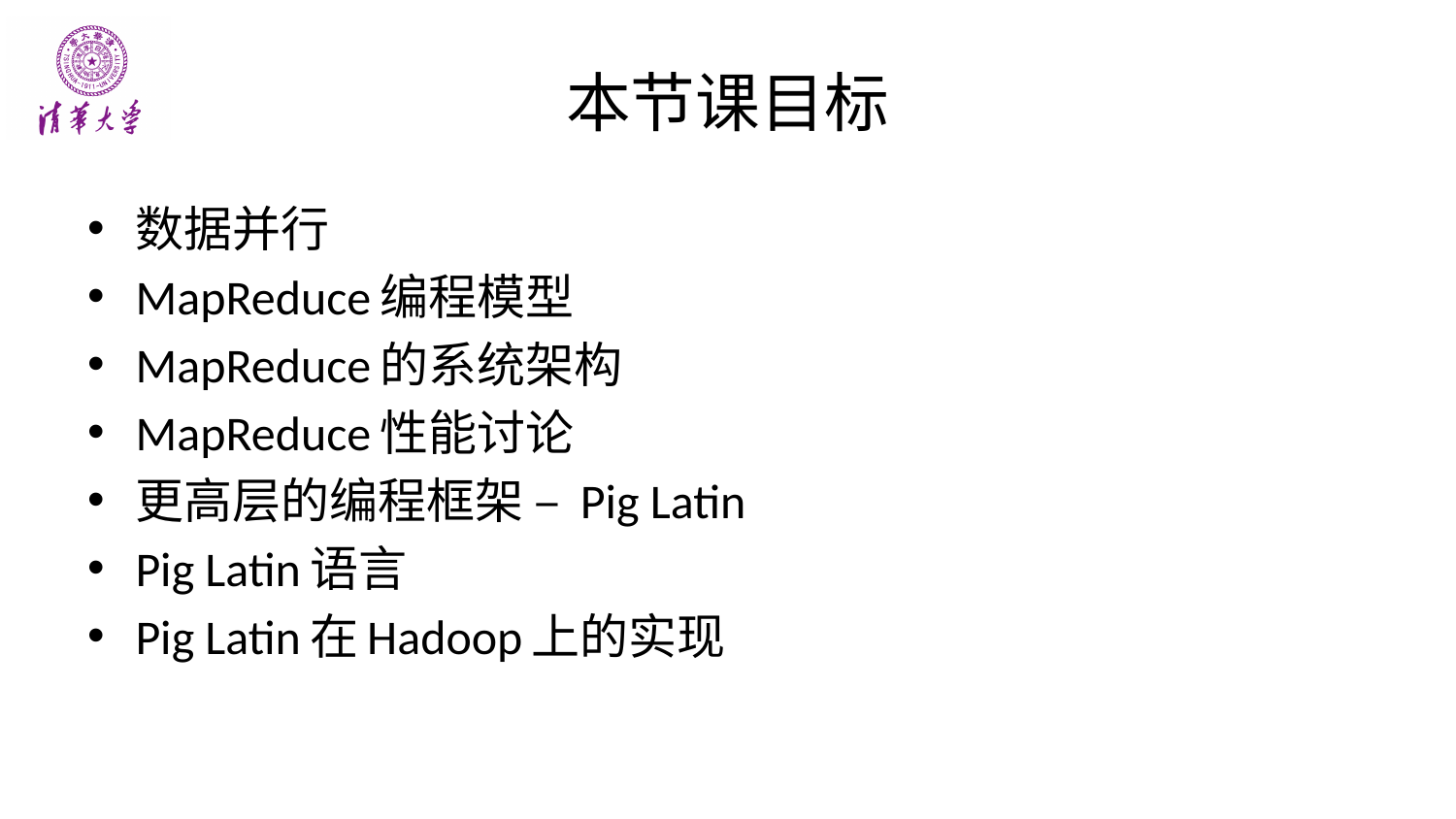

# 本节课目标
数据并行
MapReduce编程模型
MapReduce的系统架构
MapReduce性能讨论
更高层的编程框架 – Pig Latin
Pig Latin语言
Pig Latin在Hadoop上的实现